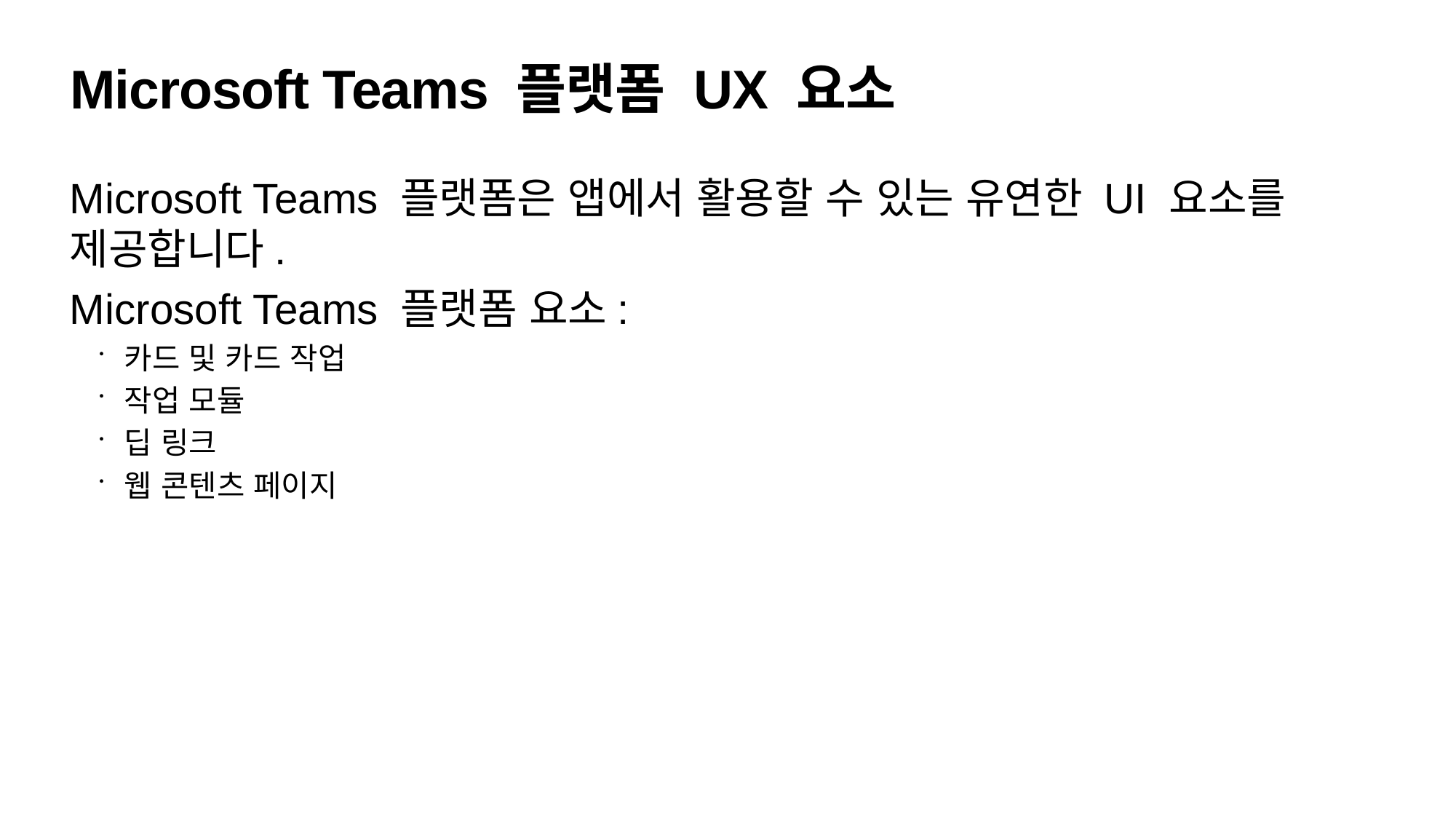

# Microsoft Teams 플랫폼 UX 요소
Microsoft Teams 플랫폼은 앱에서 활용할 수 있는 유연한 UI 요소를 제공합니다.
Microsoft Teams 플랫폼 요소:
카드 및 카드 작업
작업 모듈
딥 링크
웹 콘텐츠 페이지